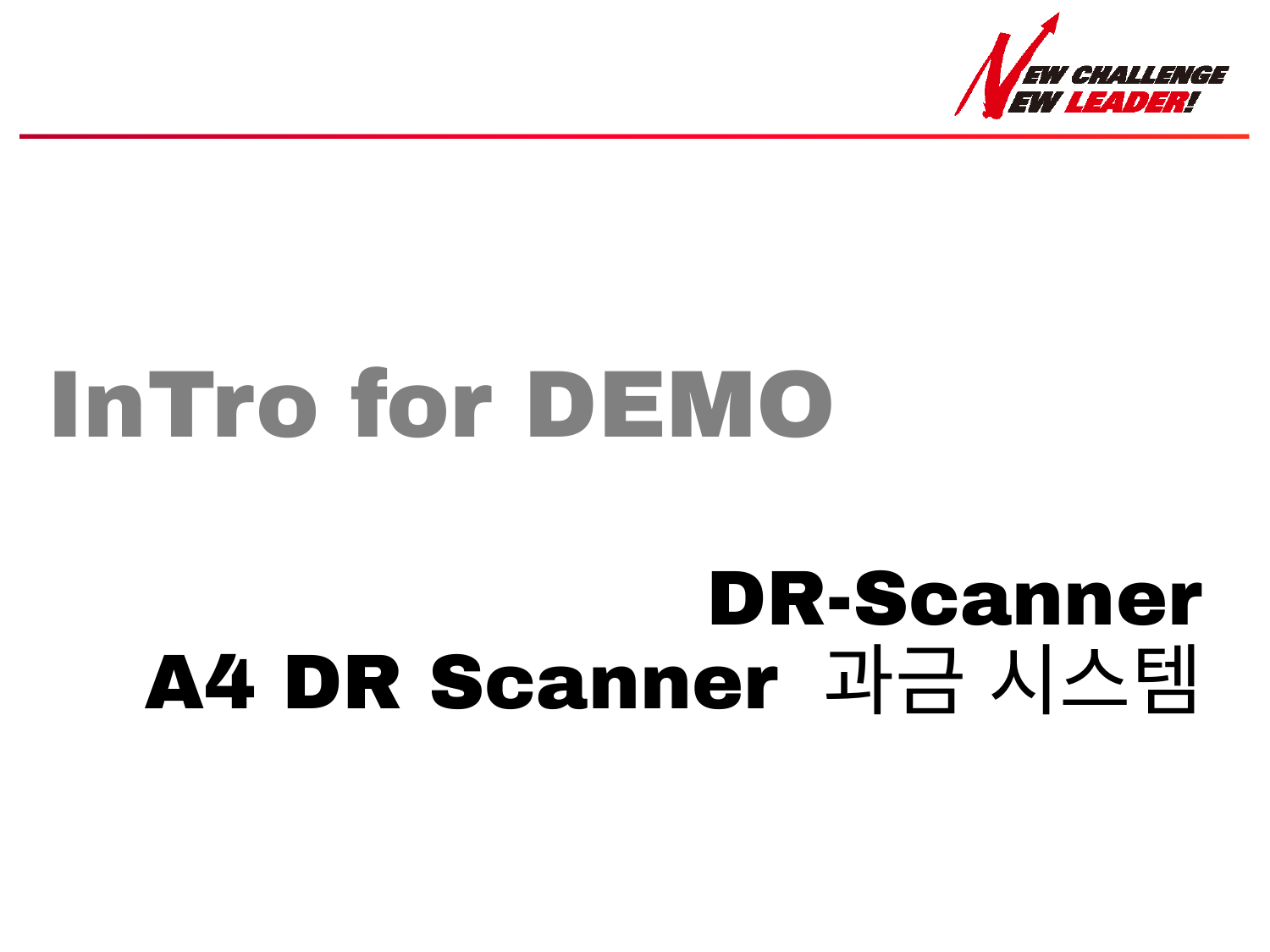

# InTro for DEMO
DR-Scanner
A4 DR Scanner 과금 시스템